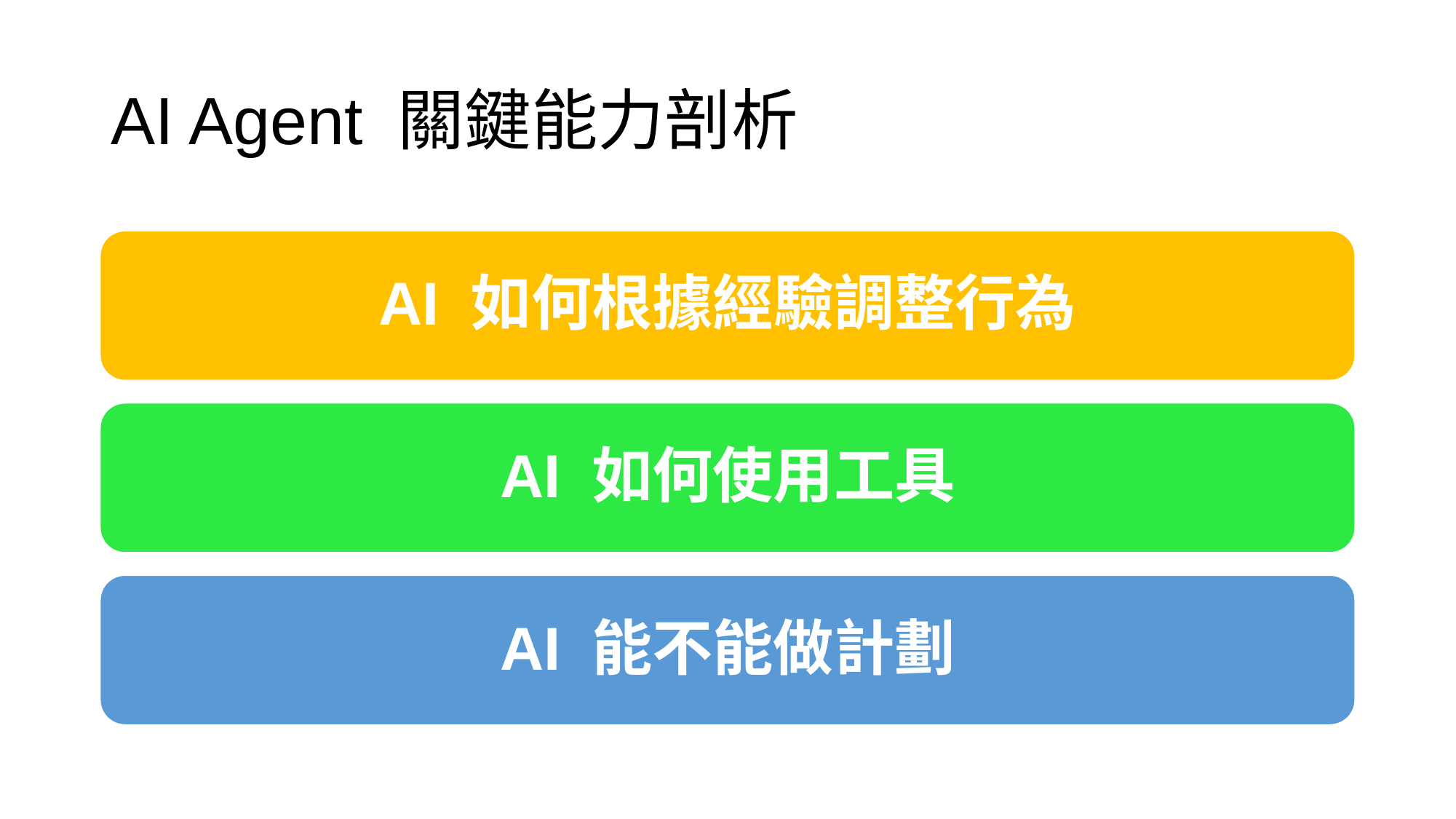

# AI Agent 關鍵能力剖析

AI 如何根據經驗調整行為

AI 如何使用工具

AI 能不能做計劃